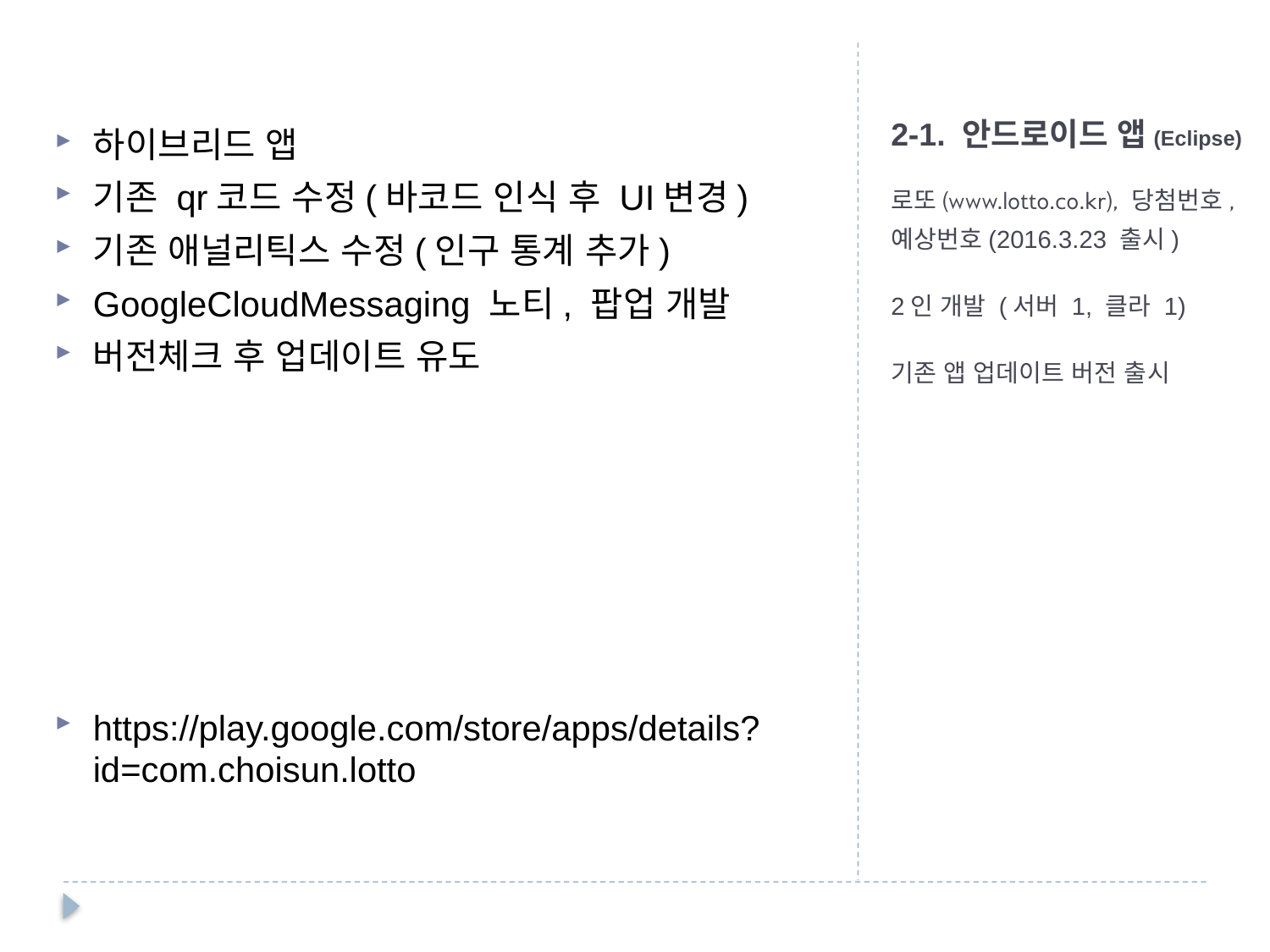

# 2-1. 안드로이드 앱(Eclipse)
하이브리드 앱
기존 qr코드 수정(바코드 인식 후 UI변경)
기존 애널리틱스 수정(인구 통계 추가)
GoogleCloudMessaging 노티, 팝업 개발
버전체크 후 업데이트 유도

https://play.google.com/store/apps/details?id=com.choisun.lotto
로또(www.lotto.co.kr), 당첨번호, 예상번호(2016.3.23 출시)
2인 개발 (서버 1, 클라 1)
기존 앱 업데이트 버전 출시